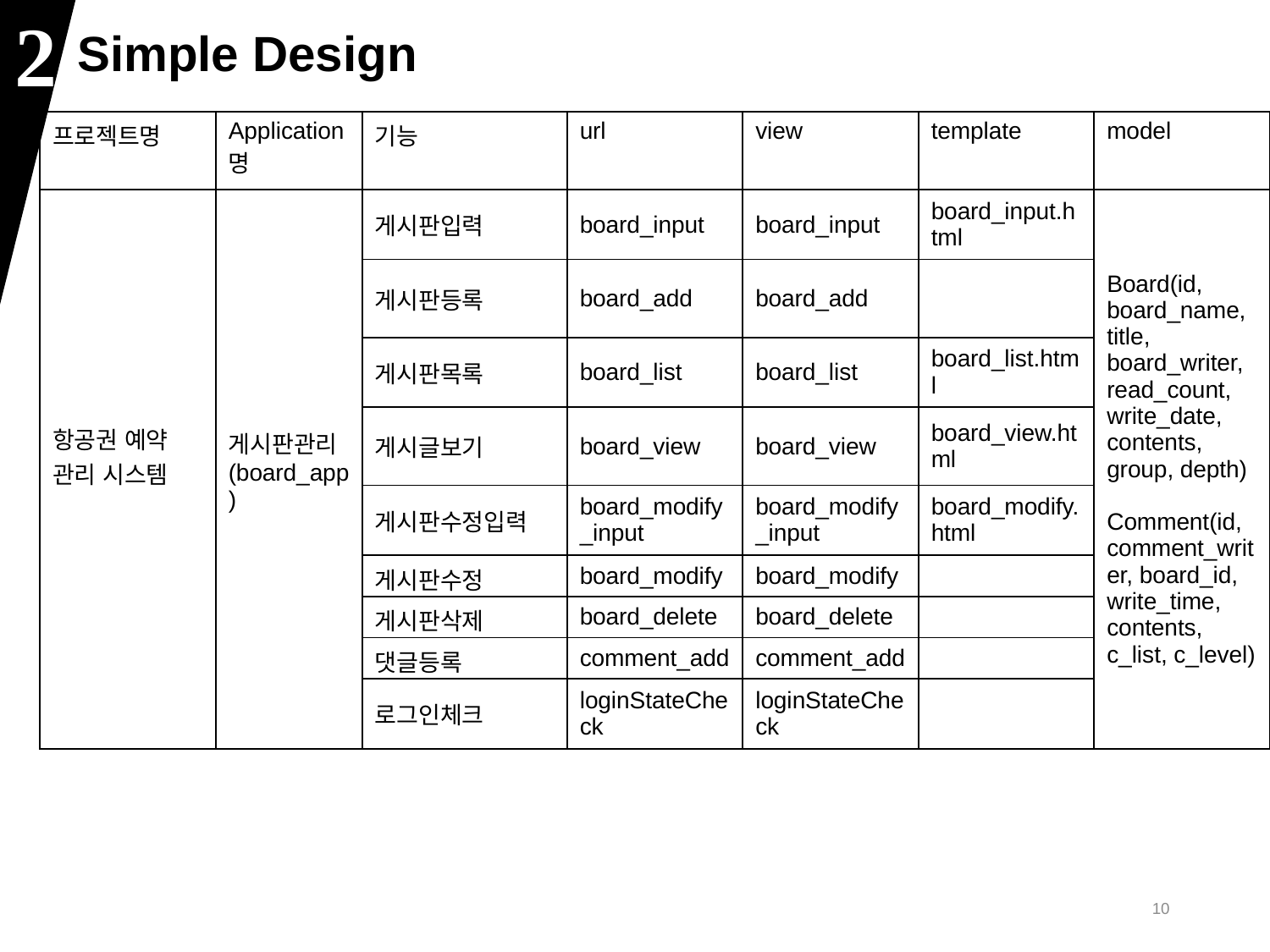

2
Simple Design
| 프로젝트명 | Application 명 | 기능 | url | view | template | model |
| --- | --- | --- | --- | --- | --- | --- |
| 항공권 예약 관리 시스템 | 게시판관리 (board\_app) | 게시판입력 | board\_input | board\_input | board\_input.html | Board(id, board\_name, title, board\_writer, read\_count, write\_date, contents, group, depth) Comment(id, comment\_writer, board\_id, write\_time, contents, c\_list, c\_level) |
|  |  | 게시판등록 | board\_add | board\_add |  |  |
|  |  | 게시판목록 | board\_list | board\_list | board\_list.html |  |
|  |  | 게시글보기 | board\_view | board\_view | board\_view.html |  |
|  |  | 게시판수정입력 | board\_modify\_input | board\_modify\_input | board\_modify.html |  |
|  |  | 게시판수정 | board\_modify | board\_modify |  |  |
|  |  | 게시판삭제 | board\_delete | board\_delete |  |  |
|  |  | 댓글등록 | comment\_add | comment\_add |  |  |
|  |  | 로그인체크 | loginStateCheck | loginStateCheck |  |  |

10